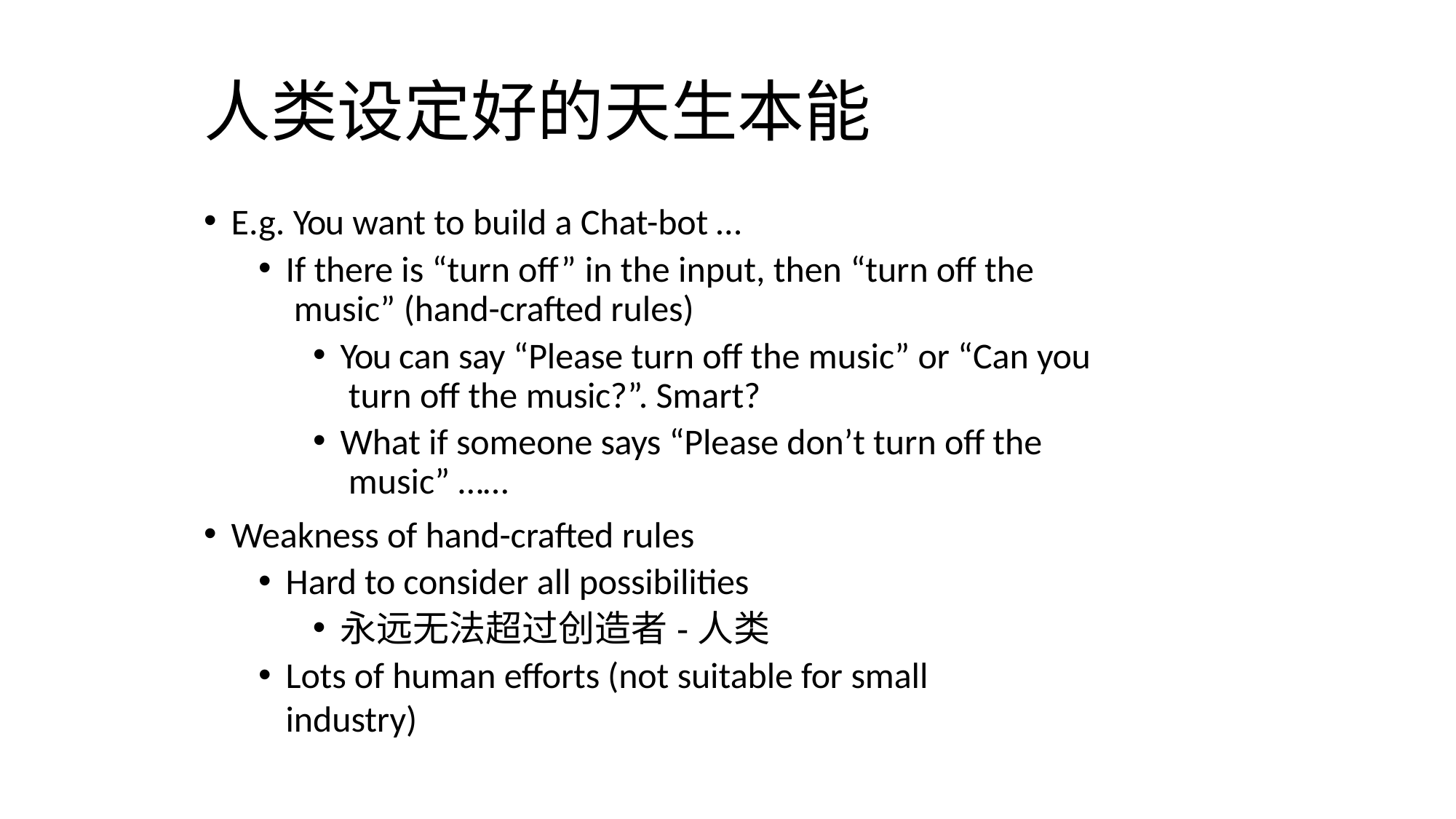

# 人类设定好的天生本能
E.g. You want to build a Chat-bot …
If there is “turn off” in the input, then “turn off the  music” (hand-crafted rules)
You can say “Please turn off the music” or “Can you  turn off the music?”. Smart?
What if someone says “Please don’t turn off the  music” ……
Weakness of hand-crafted rules
Hard to consider all possibilities
永远无法超过创造者-人类
Lots of human efforts (not suitable for small industry)